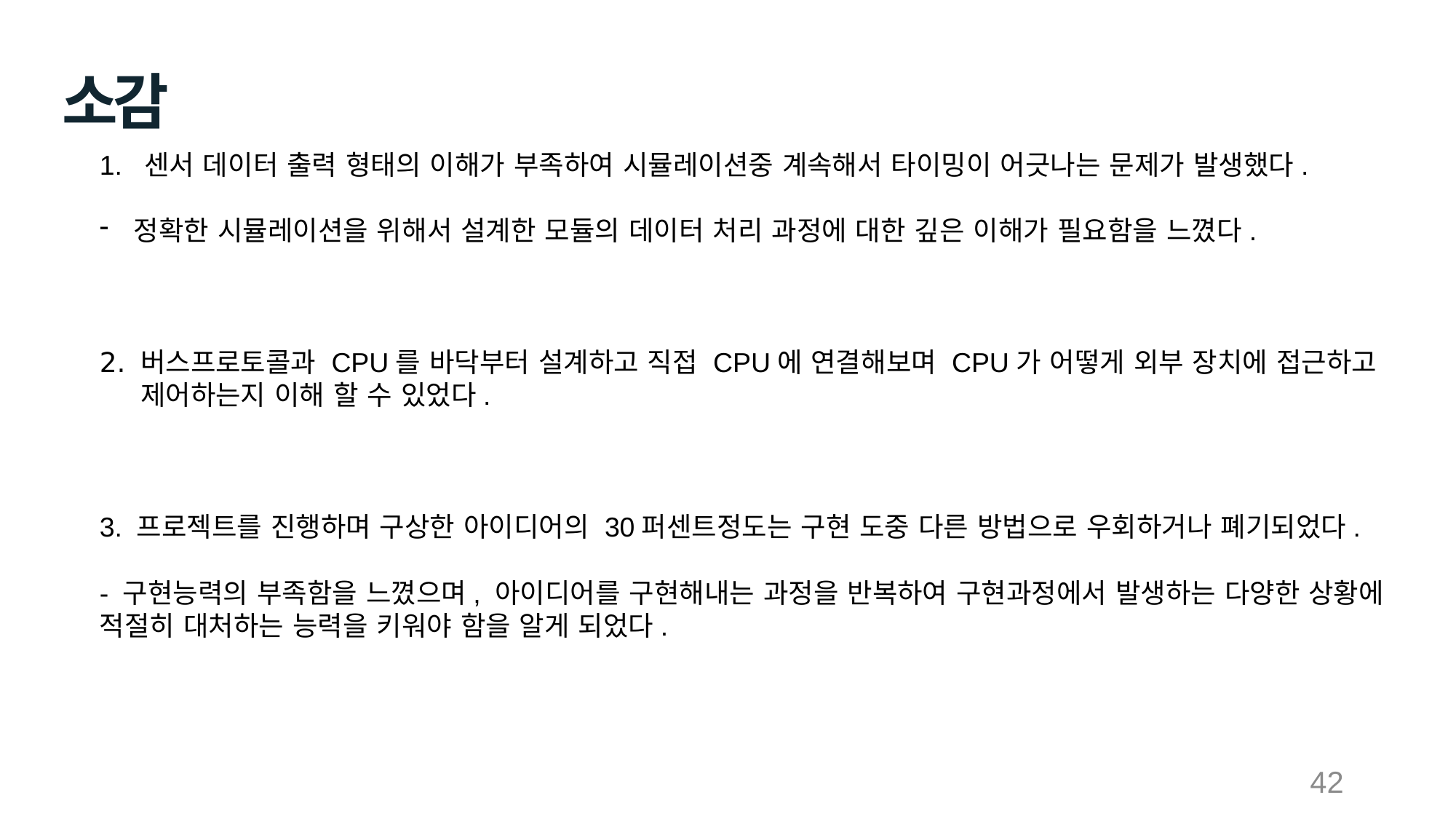

소감
1.  센서 데이터 출력 형태의 이해가 부족하여 시뮬레이션중 계속해서 타이밍이 어긋나는 문제가 발생했다.
정확한 시뮬레이션을 위해서 설계한 모듈의 데이터 처리 과정에 대한 깊은 이해가 필요함을 느꼈다.

버스프로토콜과 CPU를 바닥부터 설계하고 직접 CPU에 연결해보며 CPU가 어떻게 외부 장치에 접근하고 제어하는지 이해 할 수 있었다.

3. 프로젝트를 진행하며 구상한 아이디어의 30퍼센트정도는 구현 도중 다른 방법으로 우회하거나 폐기되었다.
- 구현능력의 부족함을 느꼈으며, 아이디어를 구현해내는 과정을 반복하여 구현과정에서 발생하는 다양한 상황에 적절히 대처하는 능력을 키워야 함을 알게 되었다.

42